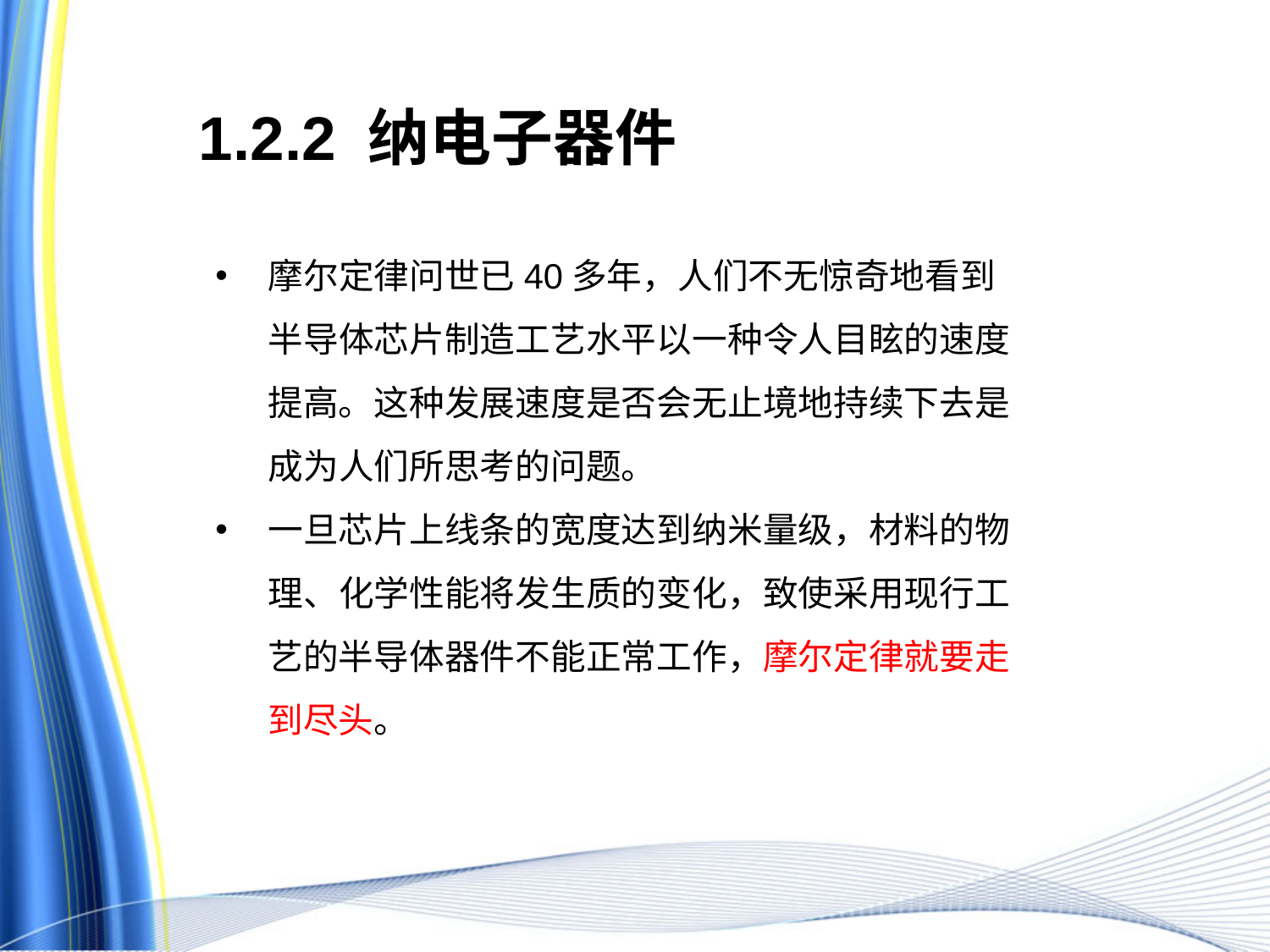

# 1.2.2 纳电子器件
摩尔定律问世已40多年，人们不无惊奇地看到半导体芯片制造工艺水平以一种令人目眩的速度提高。这种发展速度是否会无止境地持续下去是成为人们所思考的问题。
一旦芯片上线条的宽度达到纳米量级，材料的物理、化学性能将发生质的变化，致使采用现行工艺的半导体器件不能正常工作，摩尔定律就要走到尽头。